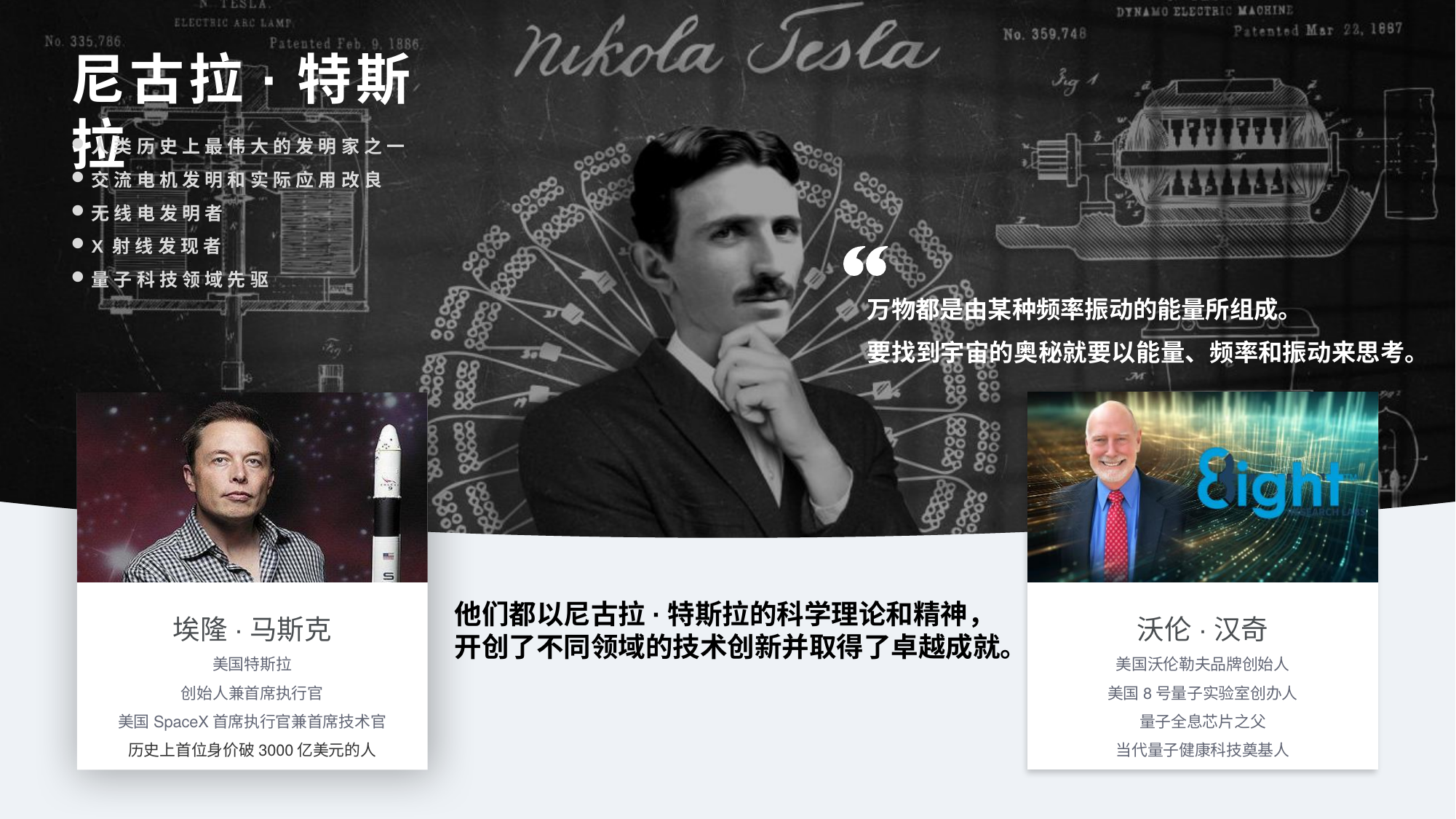

尼古拉·特斯拉
人类历史上最伟大的发明家之一
交流电机发明和实际应用改良
无线电发明者
X射线发现者
量子科技领域先驱

万物都是由某种频率振动的能量所组成。
要找到宇宙的奥秘就要以能量、频率和振动来思考。

埃隆·马斯克
美国特斯拉
创始人兼首席执行官
美国SpaceX首席执行官兼首席技术官
历史上首位身价破3000亿美元的人
沃伦·汉奇
美国沃伦勒夫品牌创始人
美国8号量子实验室创办人
量子全息芯片之父
当代量子健康科技奠基人
他们都以尼古拉·特斯拉的科学理论和精神，
开创了不同领域的技术创新并取得了卓越成就。